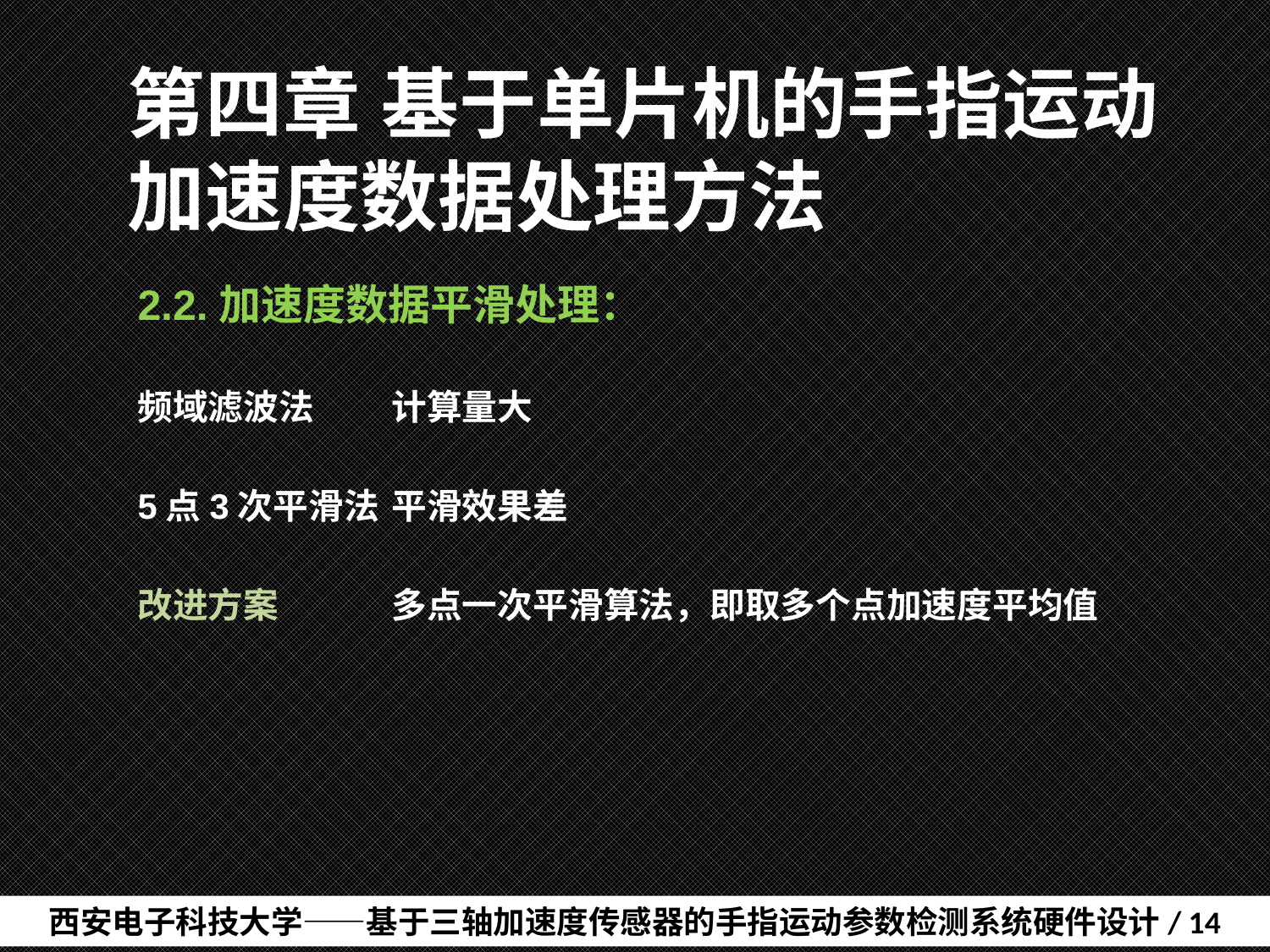

# 第四章	基于单片机的手指运动加速度数据处理方法
2.2.加速度数据平滑处理：

频域滤波法	计算量大

5点3次平滑法	平滑效果差

改进方案	多点一次平滑算法，即取多个点加速度平均值
西安电子科技大学——基于三轴加速度传感器的手指运动参数检测系统硬件设计/ 14